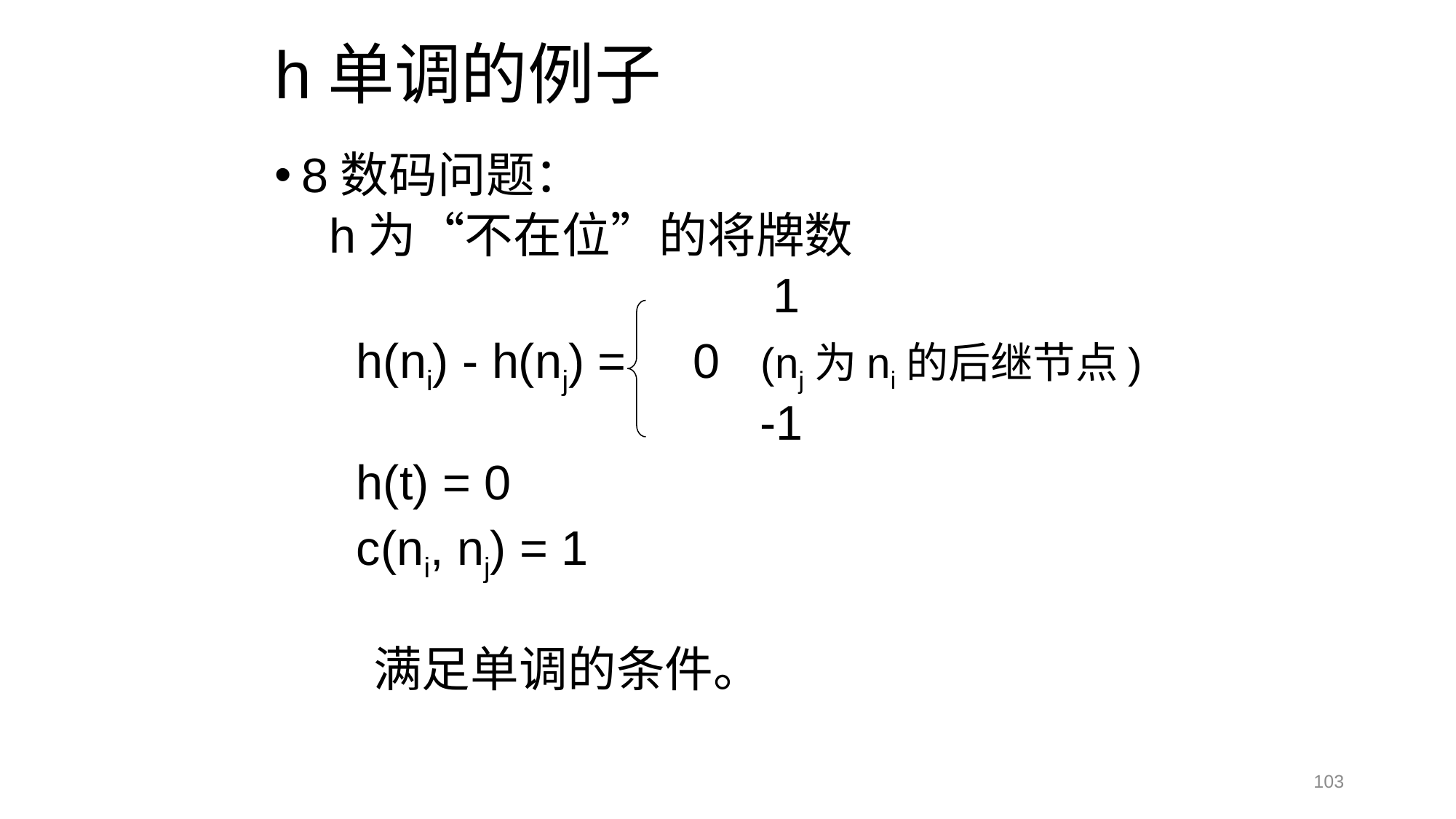

# h单调的例子
8数码问题：
h为“不在位”的将牌数
                                 1
	h(ni) - h(nj) =     0   (nj为ni的后继节点)
                                -1
	h(t) = 0
	c(ni, nj) = 1

   满足单调的条件。

103